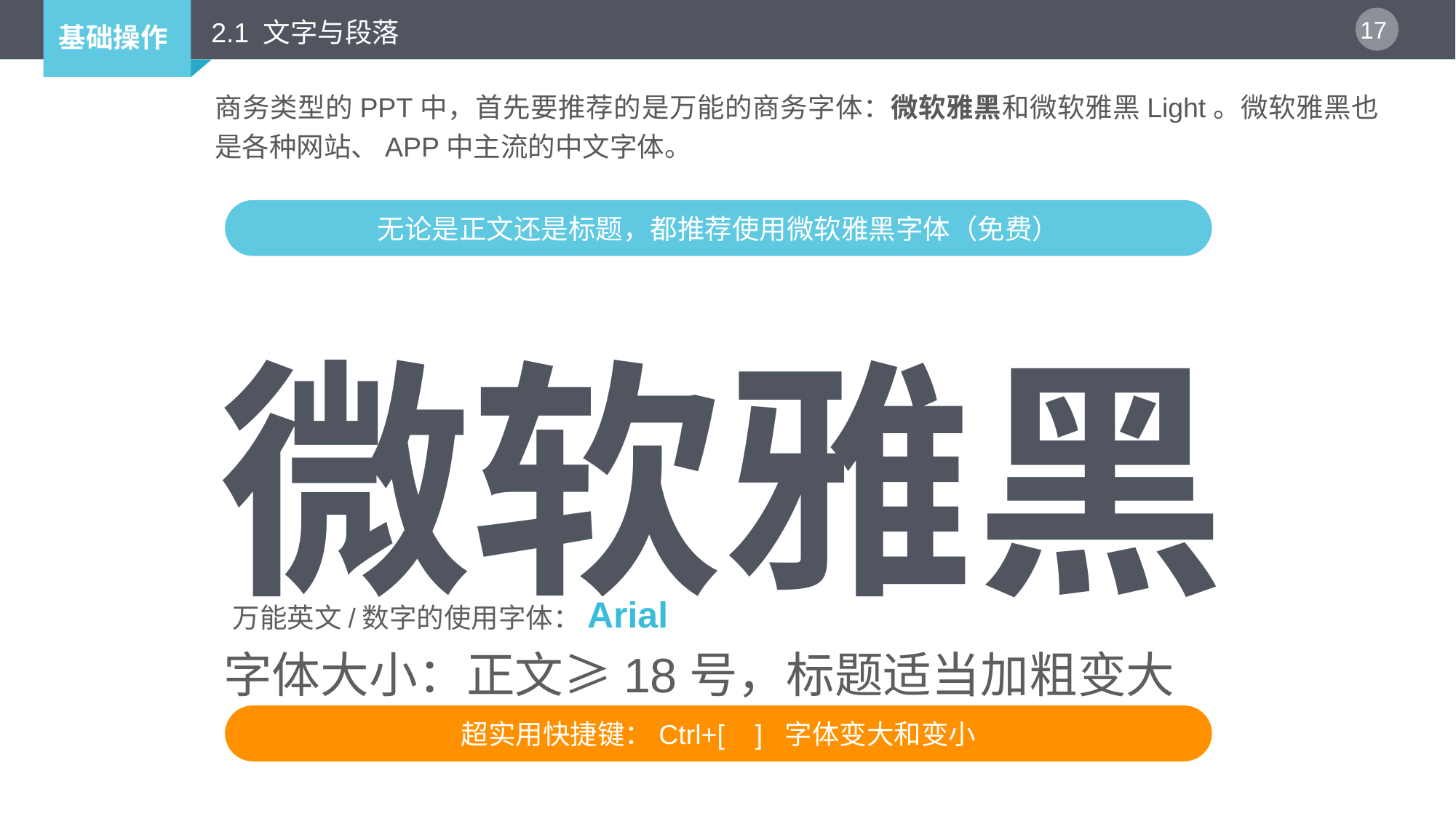

2.1 文字与段落
商务类型的PPT中，首先要推荐的是万能的商务字体：微软雅黑和微软雅黑Light。微软雅黑也是各种网站、APP中主流的中文字体。
微软雅黑
无论是正文还是标题，都推荐使用微软雅黑字体（免费）
万能英文/数字的使用字体：Arial
字体大小：正文≥18号，标题适当加粗变大
超实用快捷键：Ctrl+[    ]  字体变大和变小